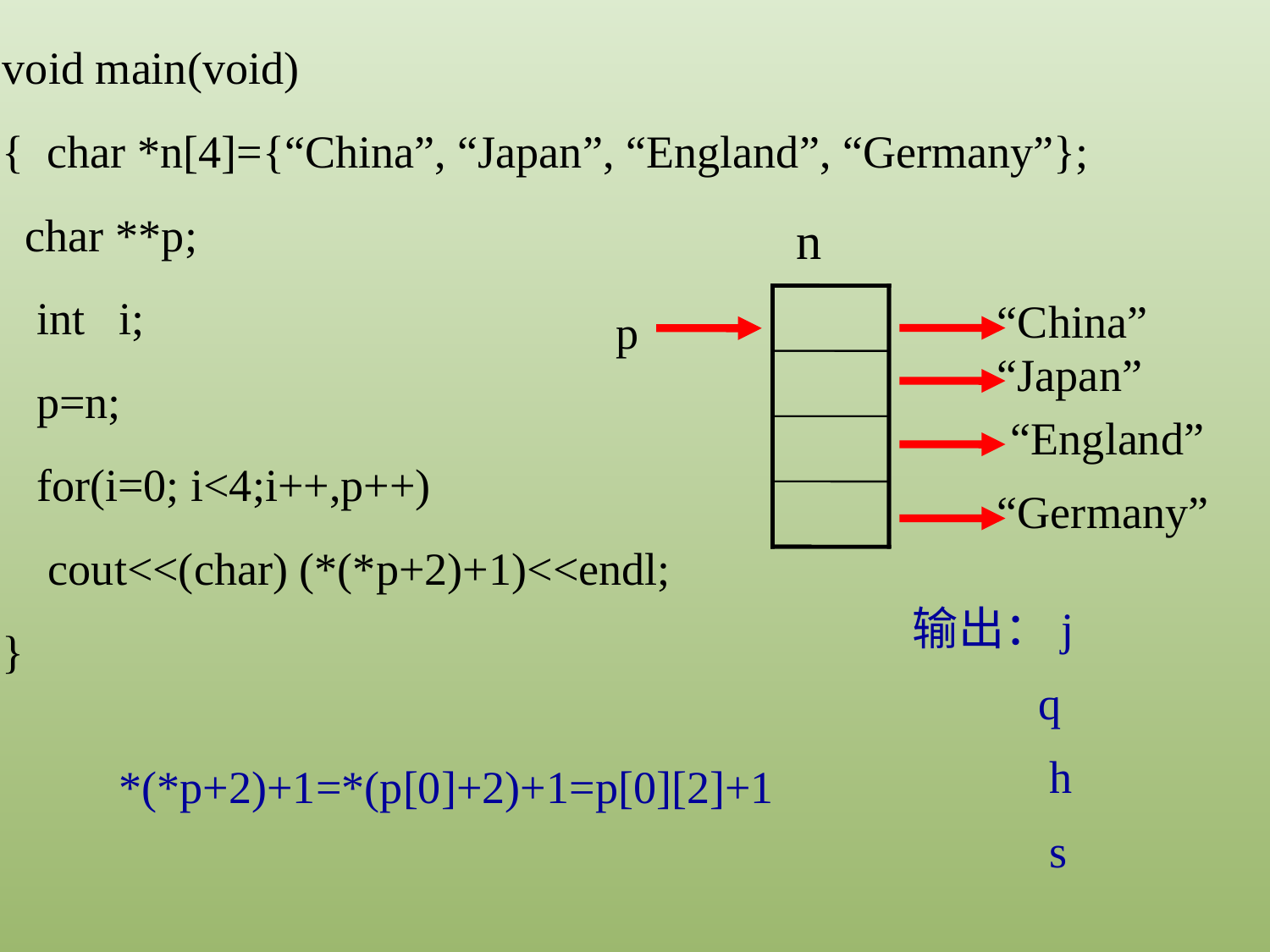

void main(void)
{  char *n[4]={“China”, “Japan”, “England”, “Germany”};
  char **p;
   int   i;
   p=n;
   for(i=0; i<4;i++,p++)
    cout<<(char) (*(*p+2)+1)<<endl;
}
n

“China”

p

“Japan”

“England”

“Germany”

输出：j
           q
            h
            s
*(*p+2)+1=*(p[0]+2)+1=p[0][2]+1
519